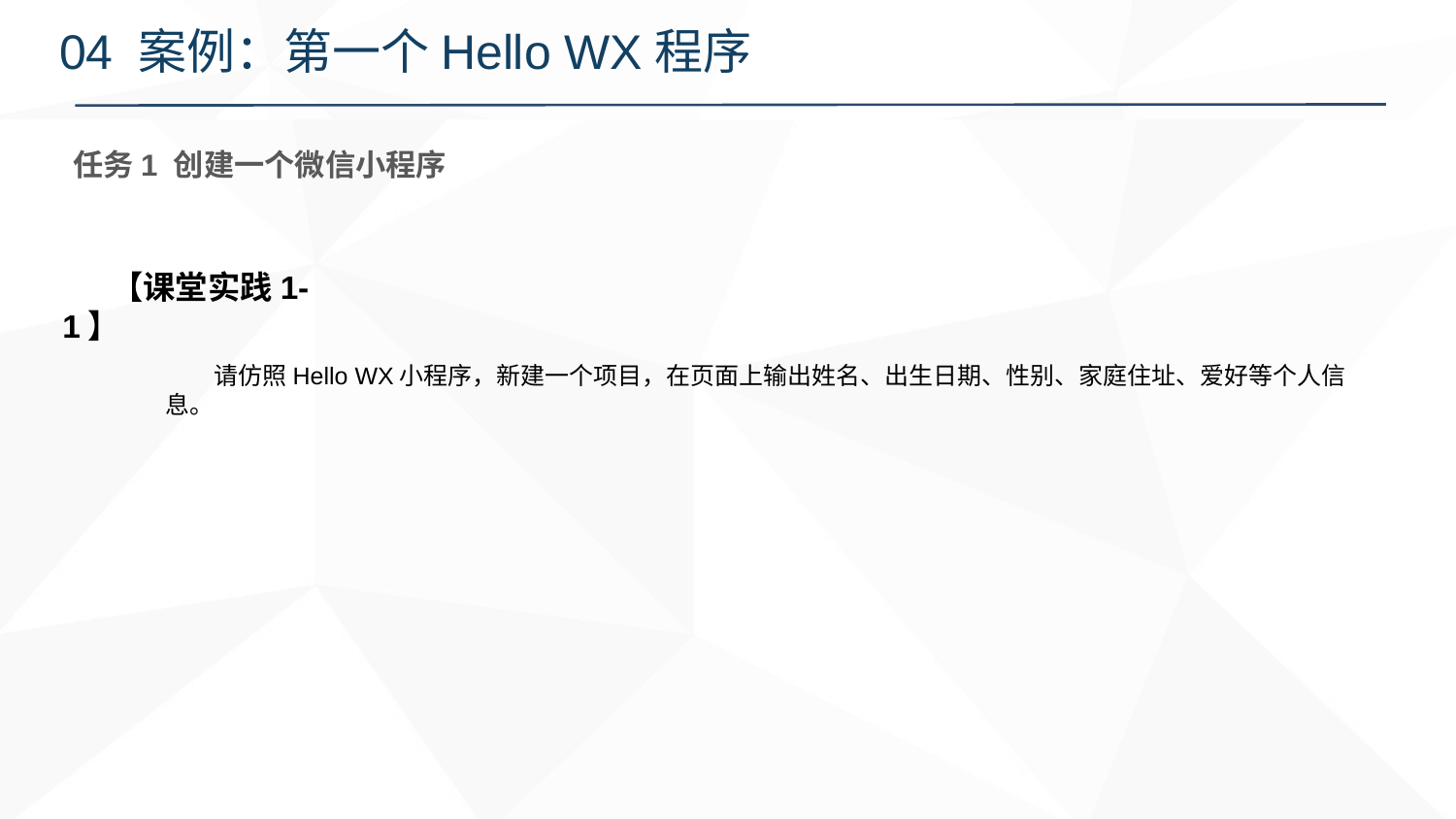

# 04 案例：第一个Hello WX程序
任务1 创建一个微信小程序
【课堂实践1-1】

请仿照Hello WX小程序，新建一个项目，在页面上输出姓名、出生日期、性别、家庭住址、爱好等个人信息。